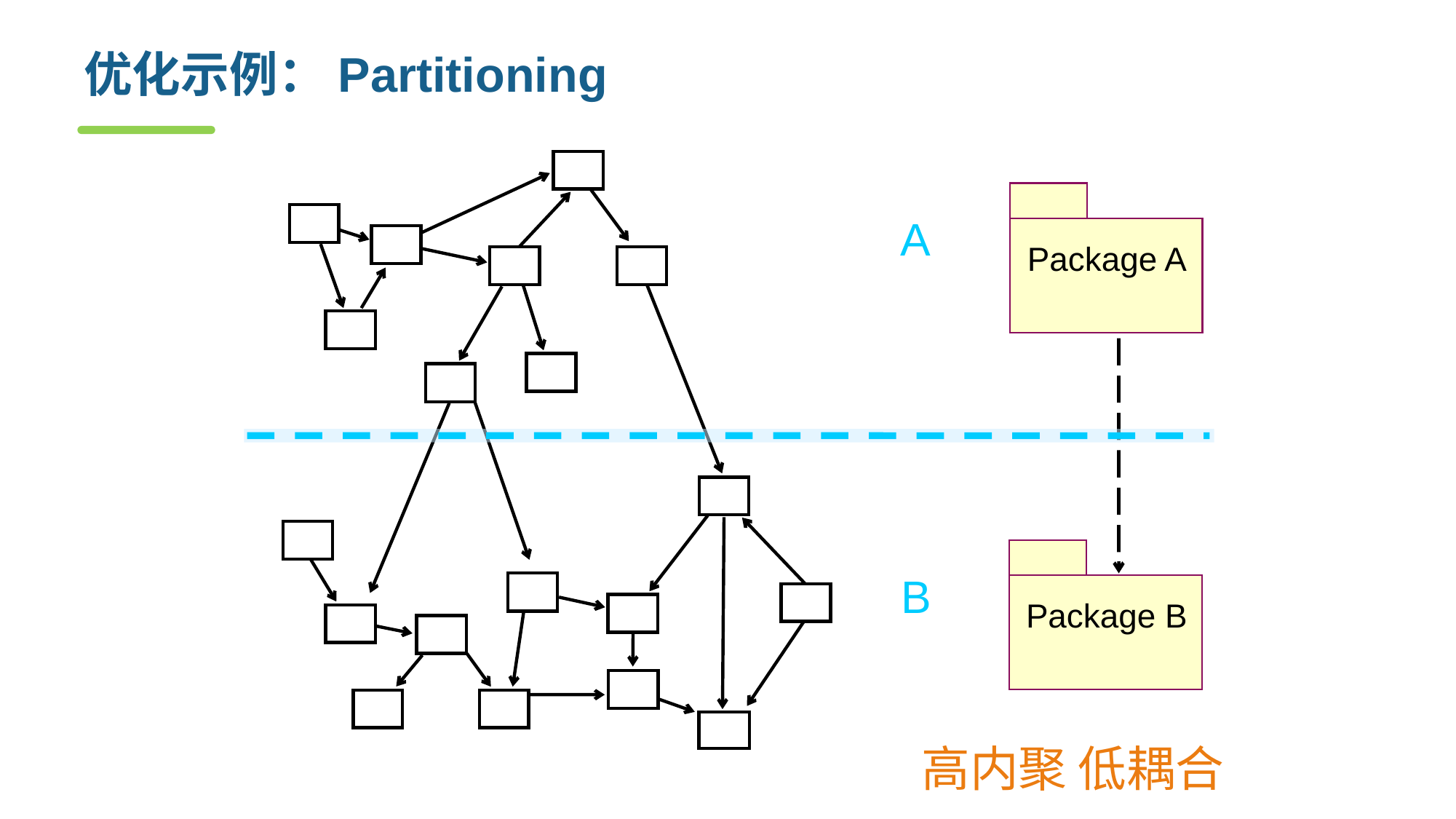

# 优化示例：Partitioning

A

Package A

B

Package B

高内聚 低耦合
8